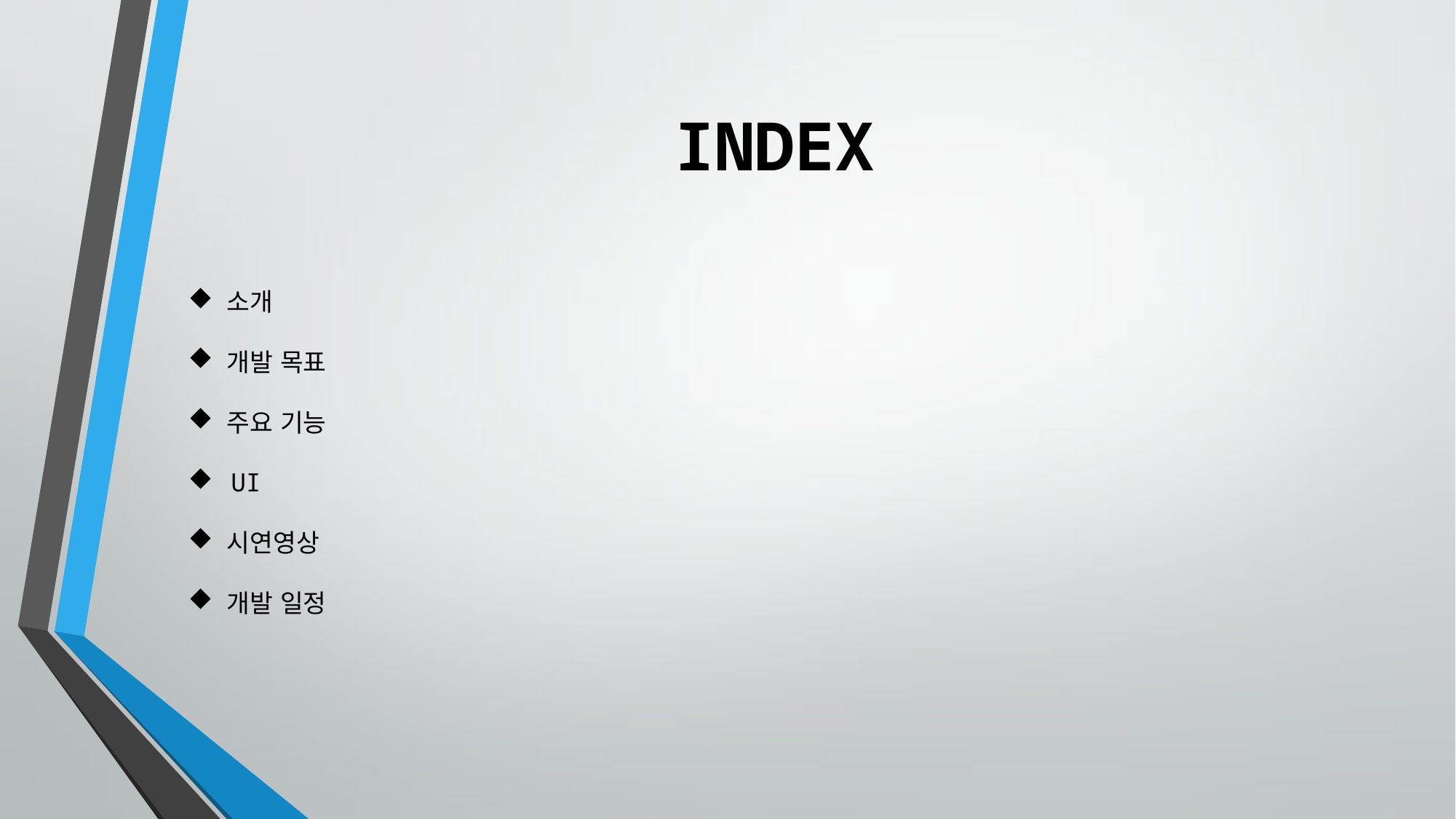

# INDEX

 소개

 개발 목표

 주요 기능

 UI

 시연영상

 개발 일정